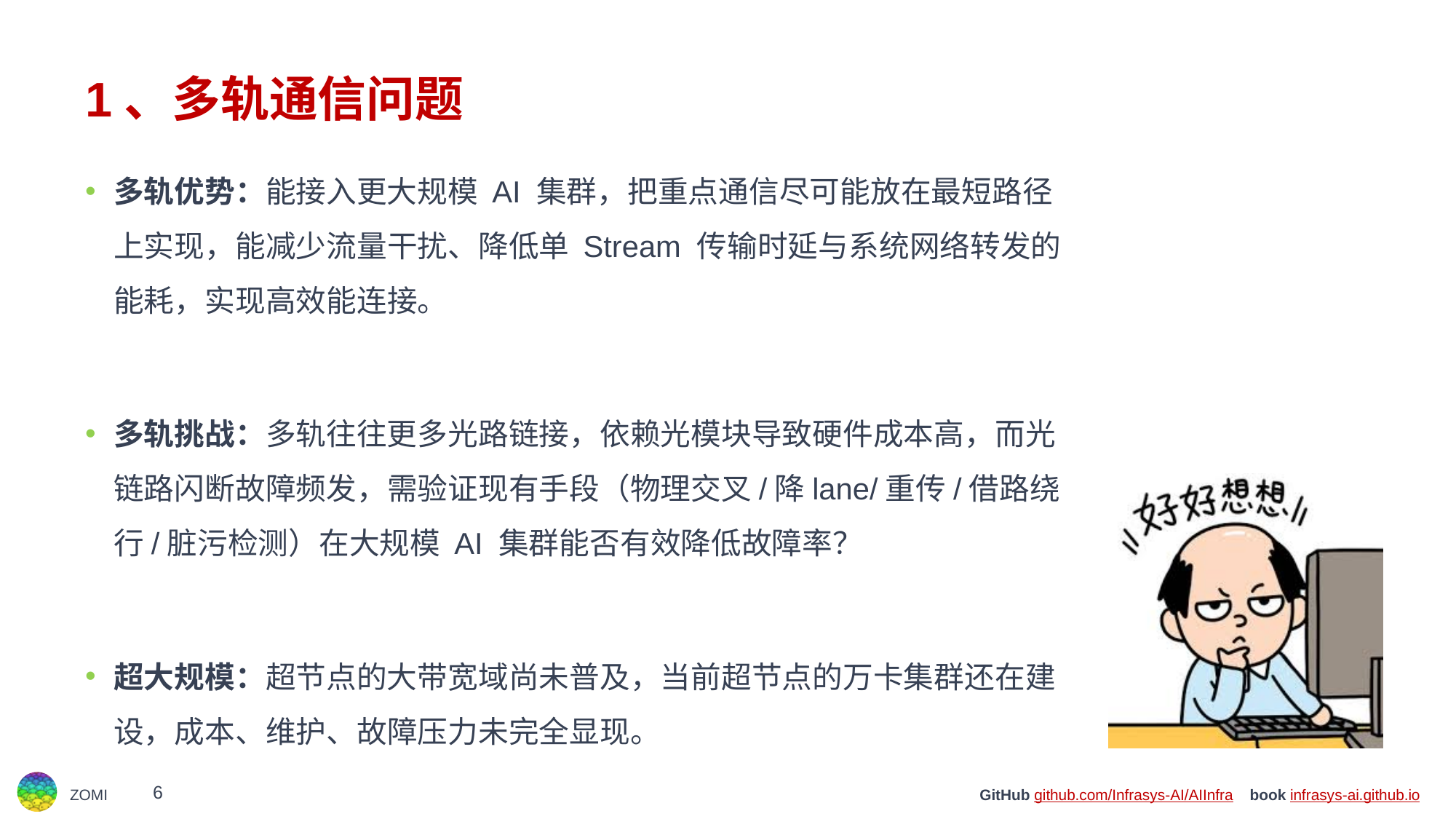

# 1、多轨通信问题
多轨优势：能接入更大规模 AI 集群，把重点通信尽可能放在最短路径上实现，能减少流量干扰、降低单 Stream 传输时延与系统网络转发的能耗，实现高效能连接。

多轨挑战：多轨往往更多光路链接，依赖光模块导致硬件成本高，而光链路闪断故障频发，需验证现有手段（物理交叉/降lane/重传/借路绕行/脏污检测）在大规模 AI 集群能否有效降低故障率？

超大规模：超节点的大带宽域尚未普及，当前超节点的万卡集群还在建设，成本、维护、故障压力未完全显现。